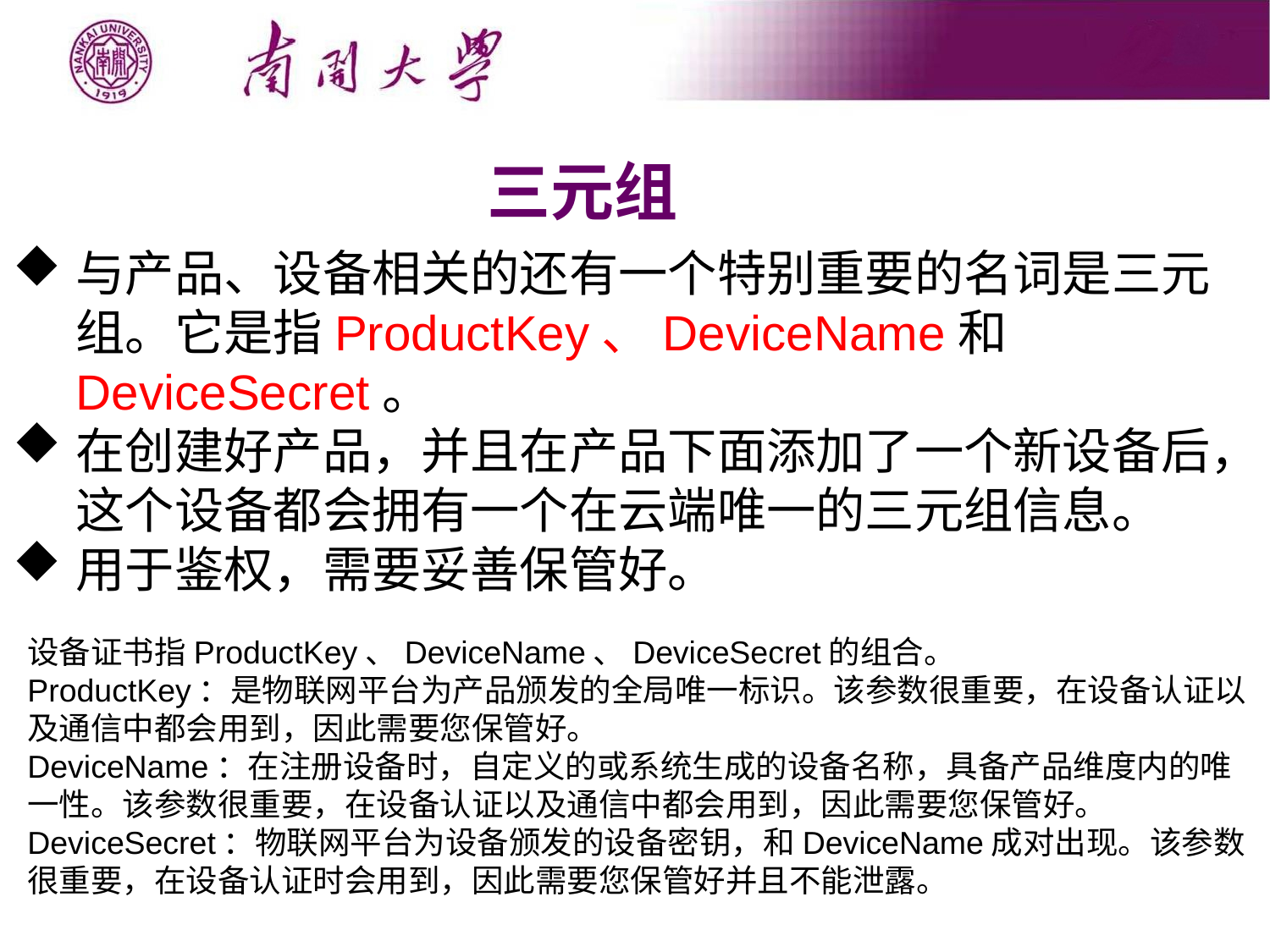

三元组
与产品、设备相关的还有一个特别重要的名词是三元组。它是指ProductKey、DeviceName和DeviceSecret。
在创建好产品，并且在产品下面添加了一个新设备后，这个设备都会拥有一个在云端唯一的三元组信息。
用于鉴权，需要妥善保管好。
设备证书指ProductKey、DeviceName、DeviceSecret的组合。
ProductKey：是物联网平台为产品颁发的全局唯一标识。该参数很重要，在设备认证以及通信中都会用到，因此需要您保管好。
DeviceName：在注册设备时，自定义的或系统生成的设备名称，具备产品维度内的唯一性。该参数很重要，在设备认证以及通信中都会用到，因此需要您保管好。
DeviceSecret：物联网平台为设备颁发的设备密钥，和DeviceName成对出现。该参数很重要，在设备认证时会用到，因此需要您保管好并且不能泄露。